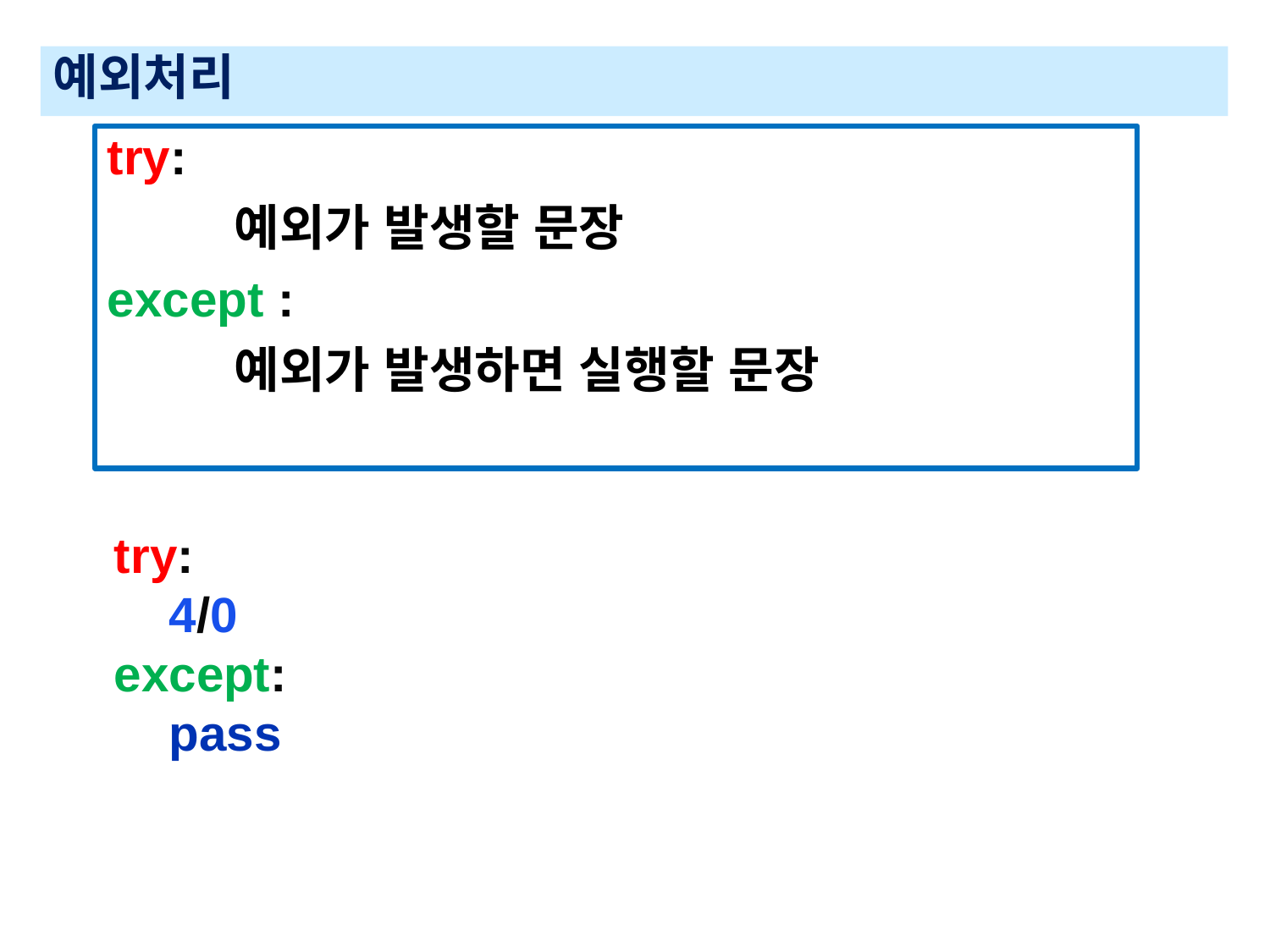

예외처리
try:
	예외가 발생할 문장
except :
	예외가 발생하면 실행할 문장
try:
    4/0
except:
    pass